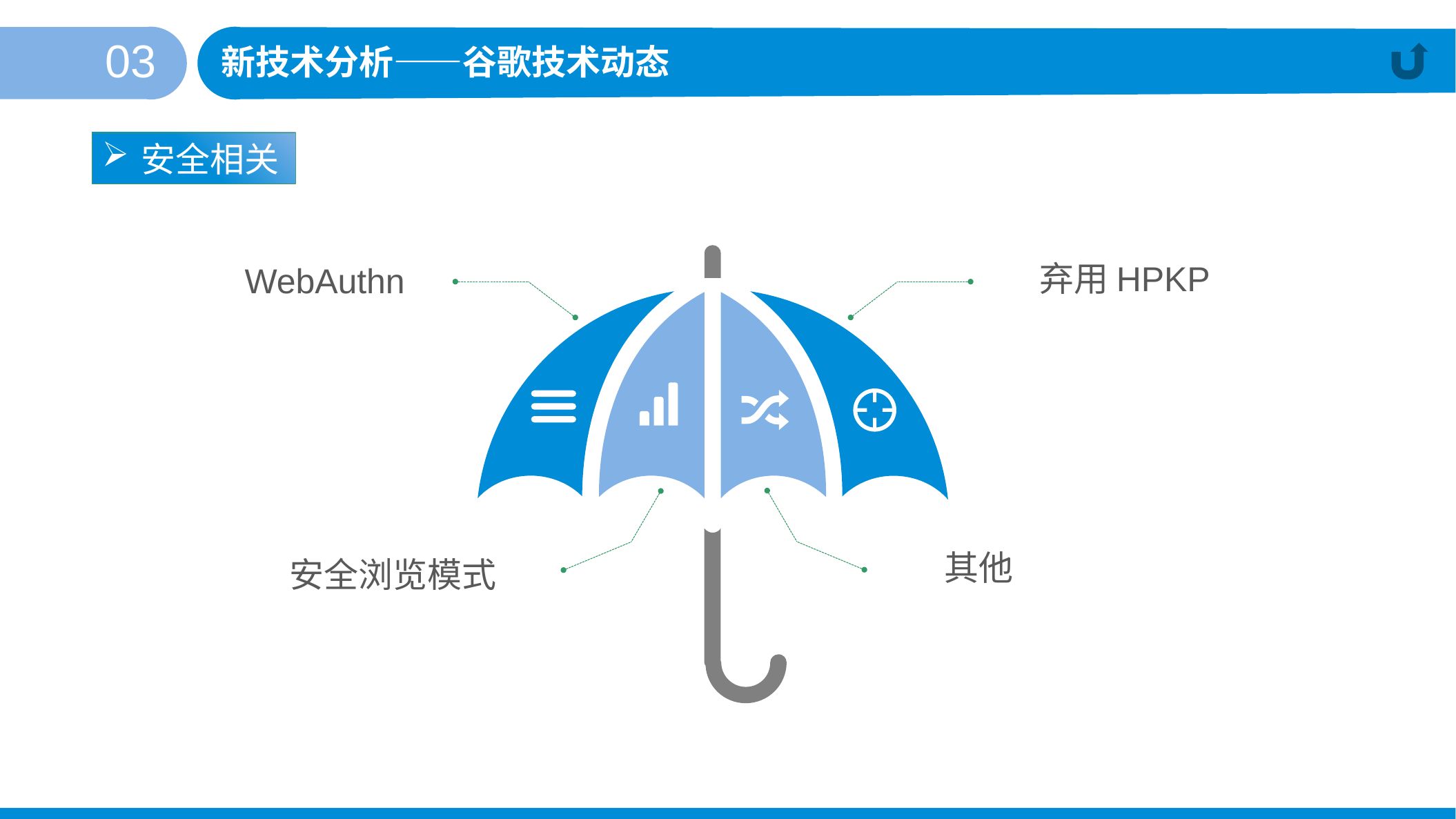

03

新技术分析——谷歌技术动态

安全相关

弃用HPKP
WebAuthn
其他
安全浏览模式